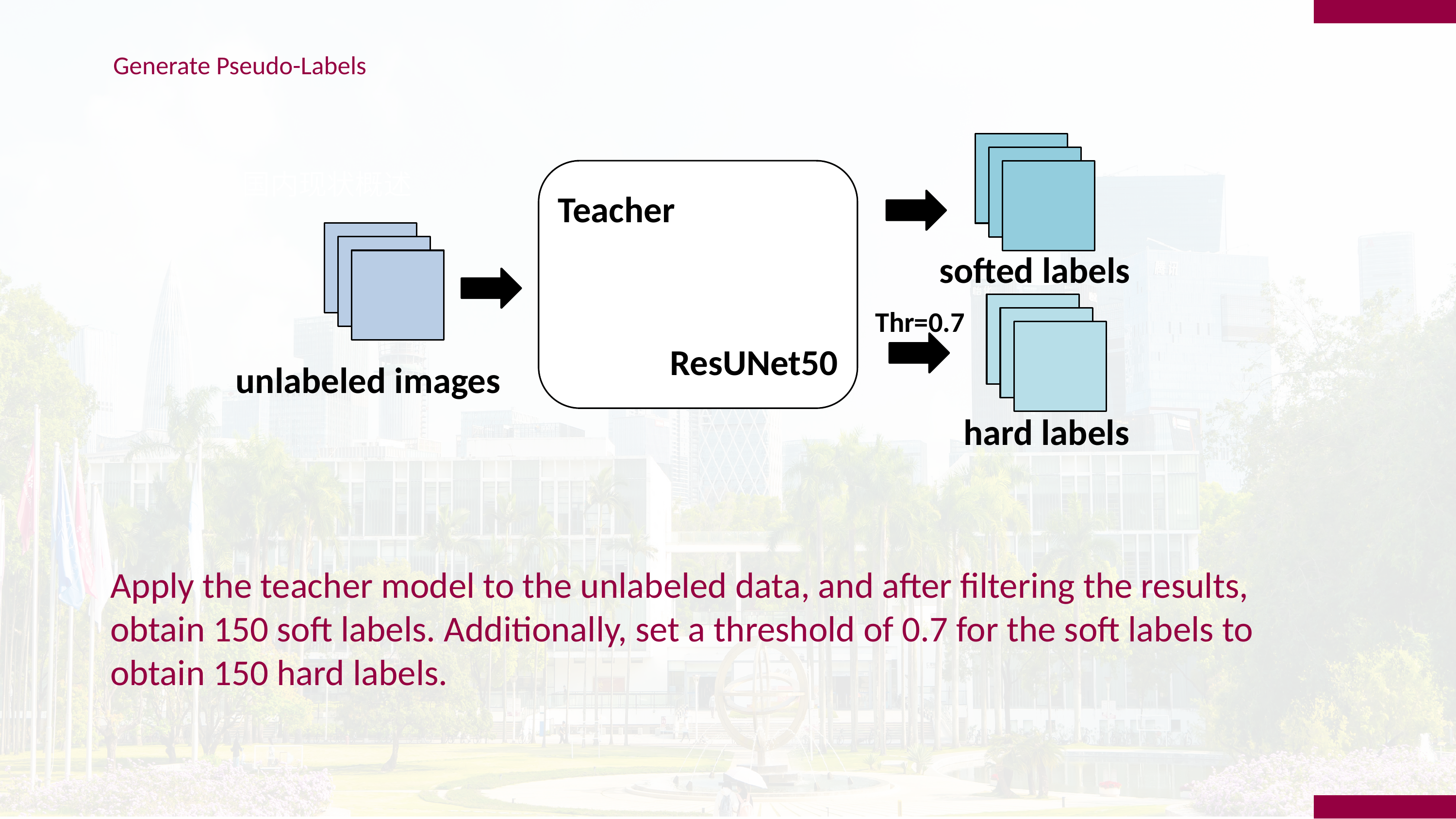

Generate Pseudo-Labels

softed labels
Teacher

ResUNet50

unlabeled images

hard labels
Thr=0.7

国内现状概述
Apply the teacher model to the unlabeled data, and after filtering the results, obtain 150 soft labels. Additionally, set a threshold of 0.7 for the soft labels to obtain 150 hard labels.